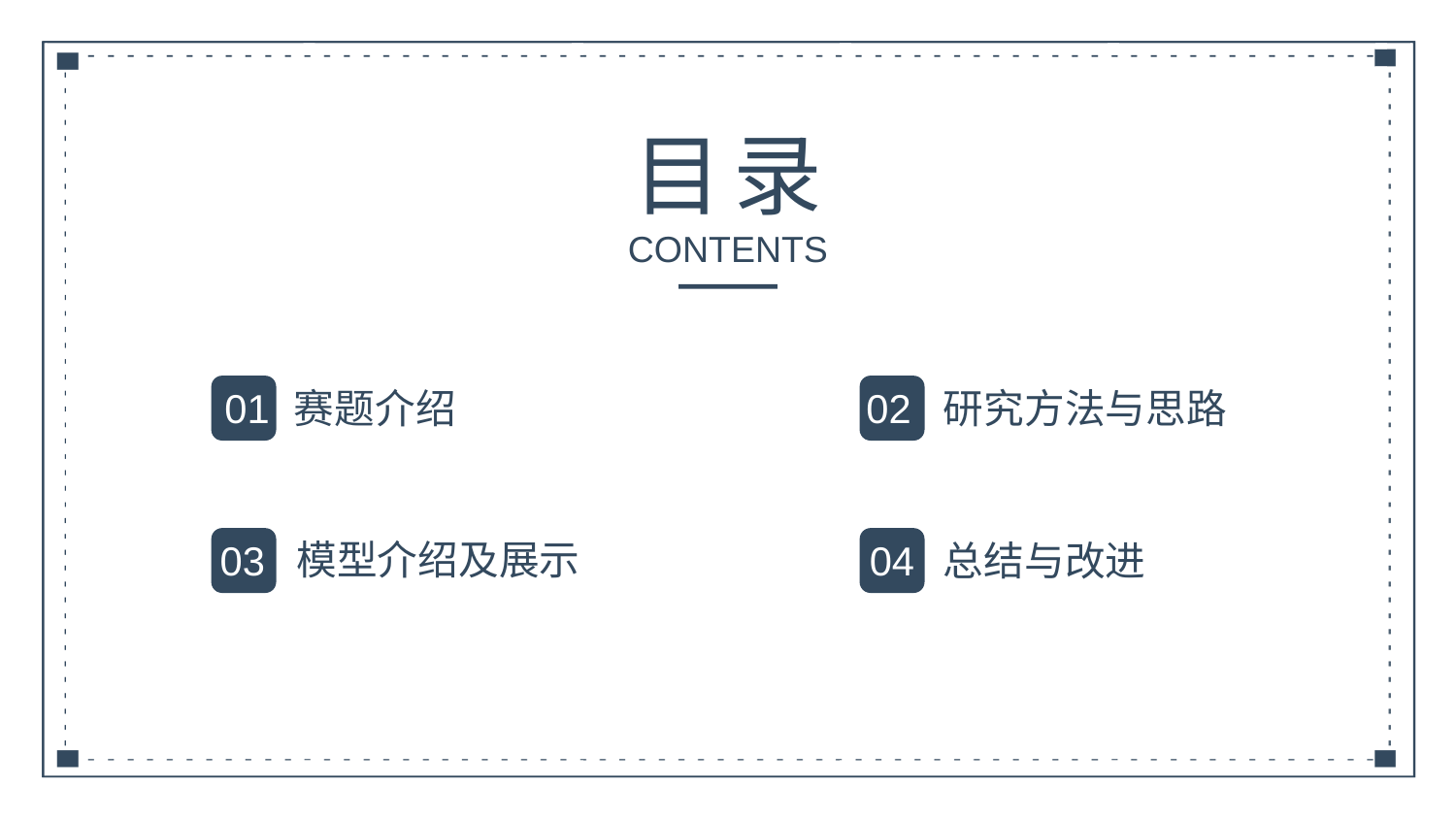

目 录
CONTENTS

01
02
赛题介绍
研究方法与思路

模型介绍及展示

总结与改进

03
04